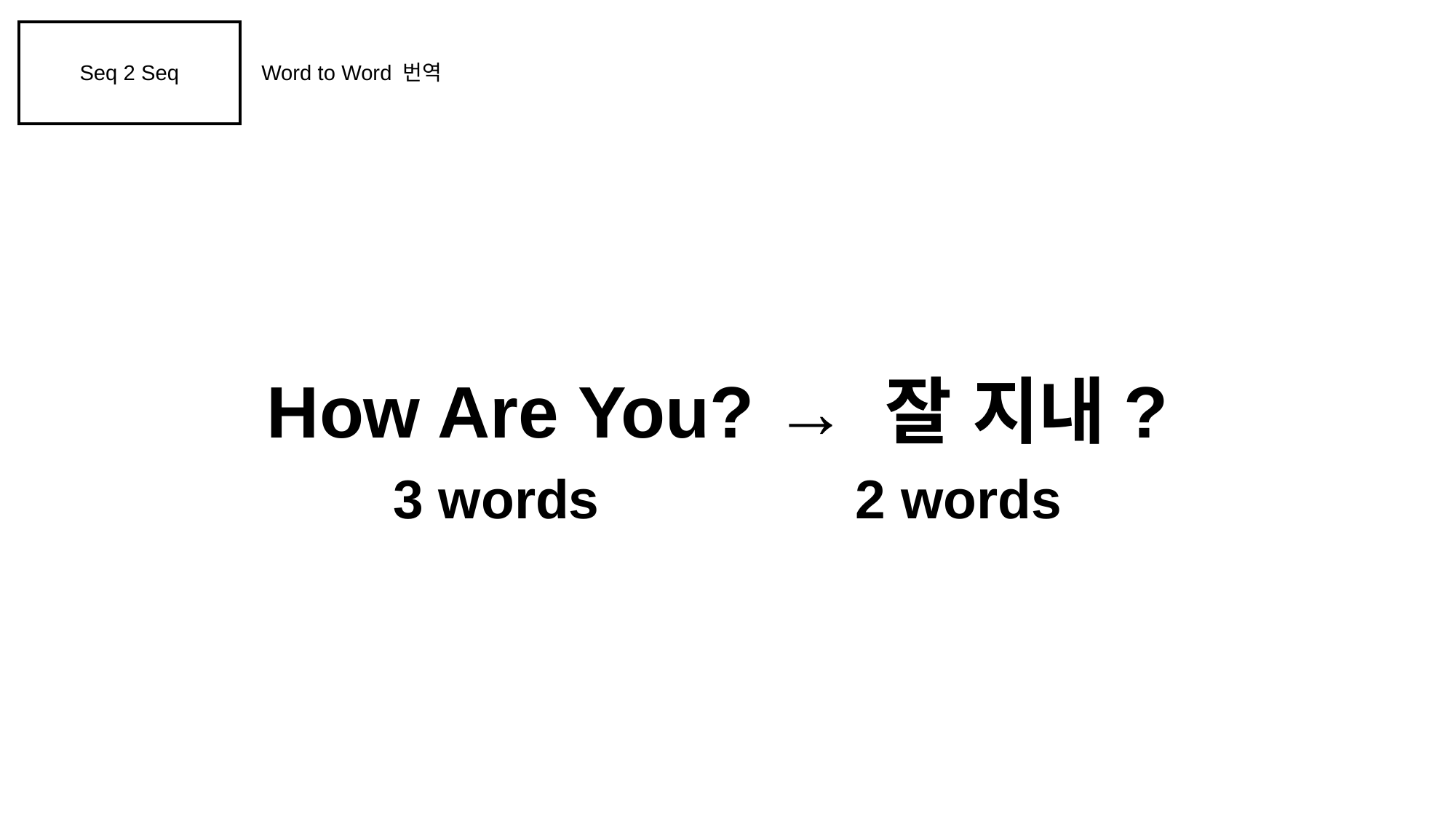

Seq 2 Seq
 Word to Word 번역
How Are You? → 잘 지내?
3 words
2 words